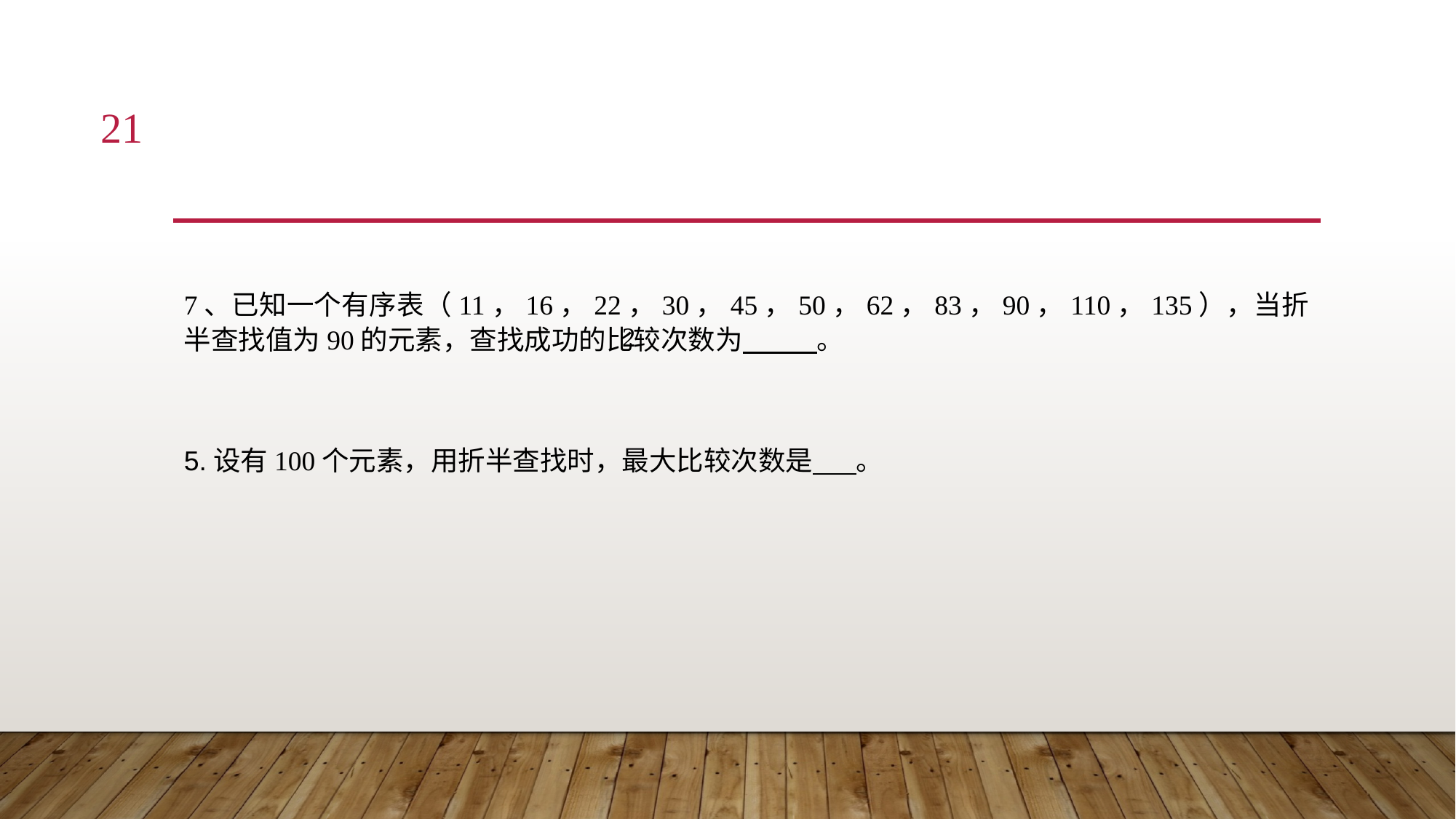

21
#
7、已知一个有序表（11，16，22，30，45，50，62，83，90，110，135），当折半查找值为90的元素，查找成功的比较次数为            。
2
5.设有100个元素，用折半查找时，最大比较次数是       。